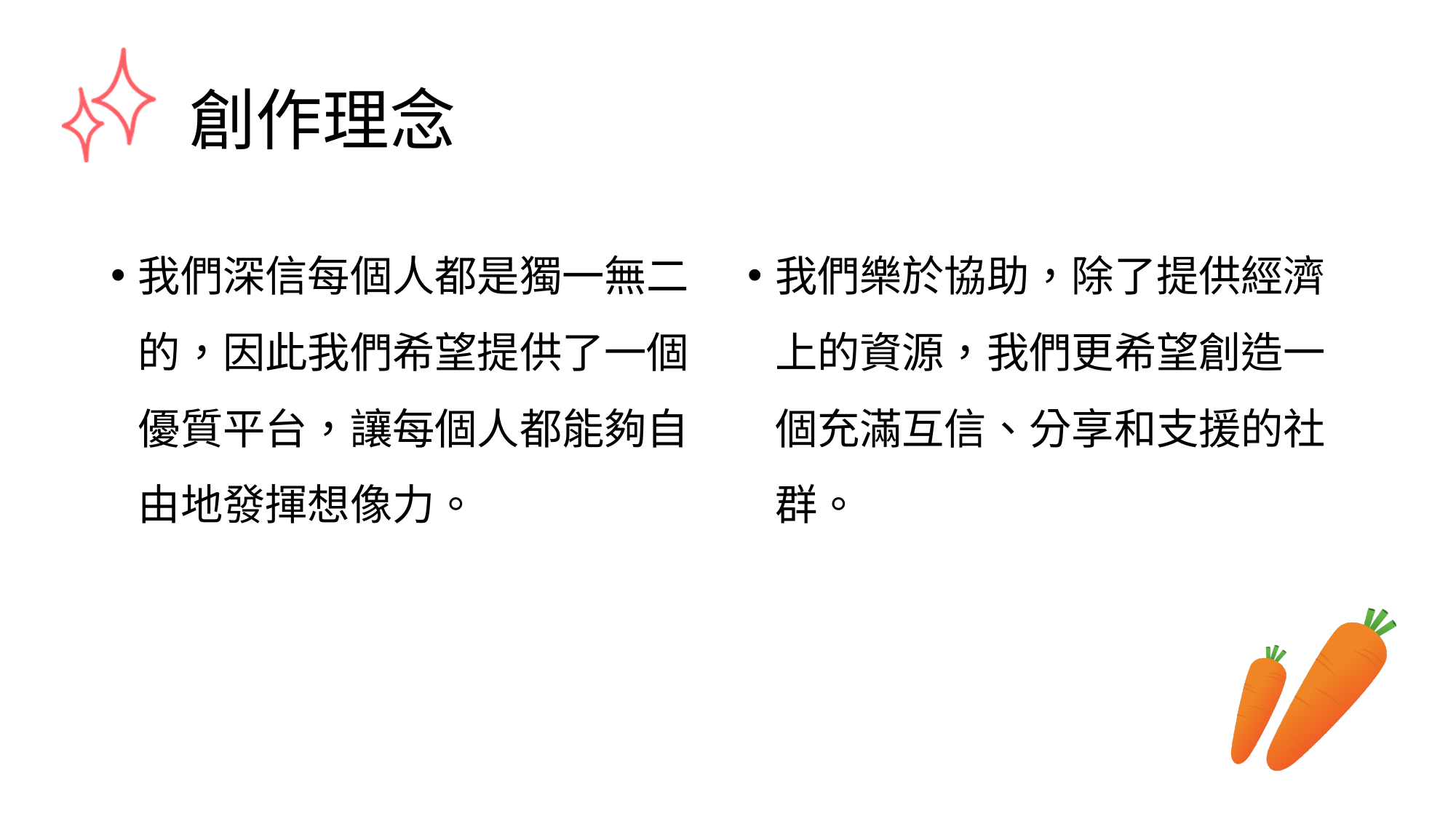

# 創作理念
我們深信每個人都是獨一無二的，因此我們希望提供了一個優質平台，讓每個人都能夠自由地發揮想像力。

我們樂於協助，除了提供經濟上的資源，我們更希望創造一個充滿互信、分享和支援的社群。